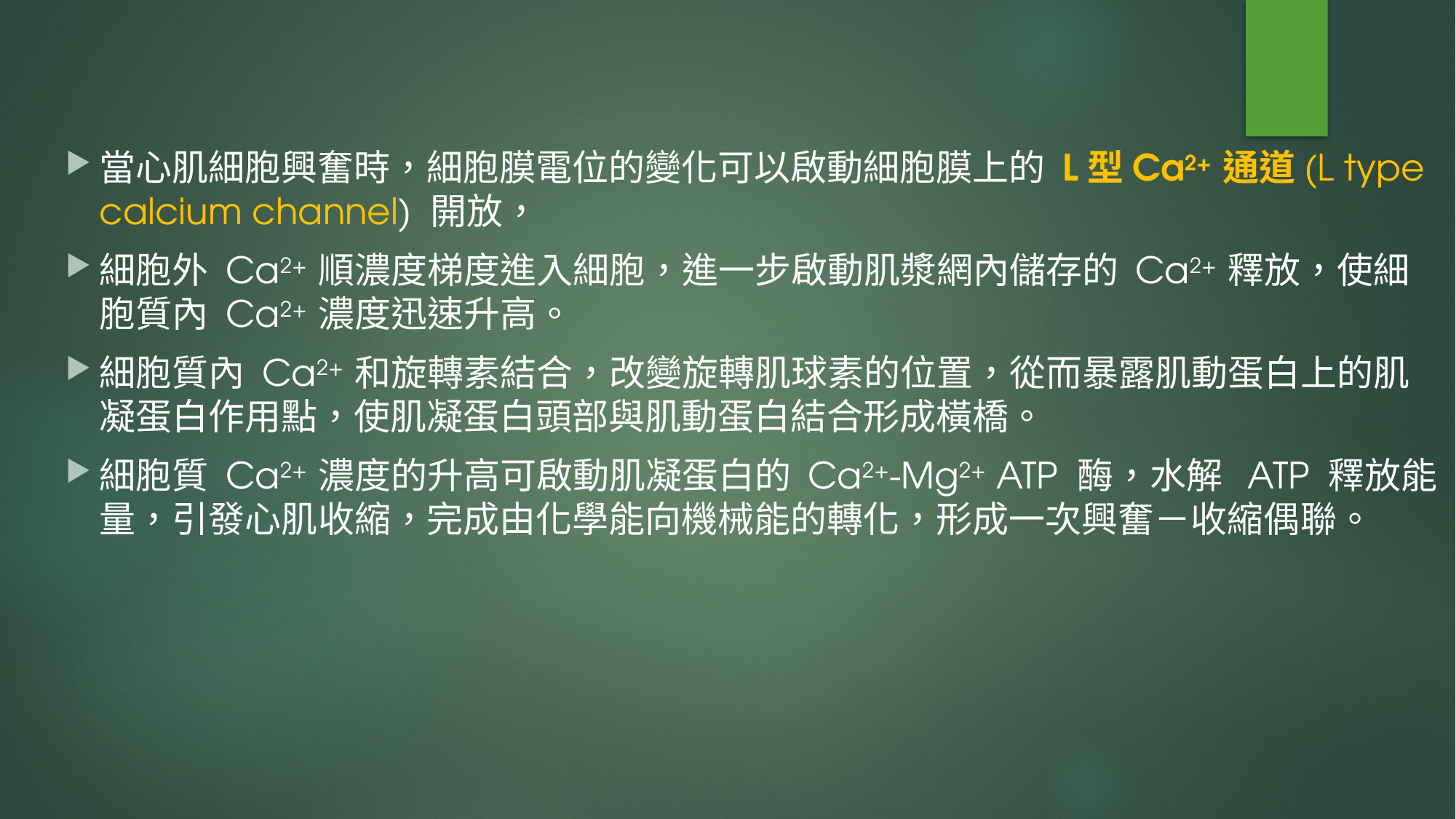

當心肌細胞興奮時，細胞膜電位的變化可以啟動細胞膜上的 L型Ca2+ 通道(L type calcium channel) 開放，
細胞外 Ca2+ 順濃度梯度進入細胞，進一步啟動肌漿網內儲存的 Ca2+ 釋放，使細胞質內 Ca2+ 濃度迅速升高。
細胞質內 Ca2+ 和旋轉素結合，改變旋轉肌球素的位置，從而暴露肌動蛋白上的肌凝蛋白作用點，使肌凝蛋白頭部與肌動蛋白結合形成橫橋。
細胞質 Ca2+ 濃度的升高可啟動肌凝蛋白的 Ca2+-Mg2+ ATP 酶，水解  ATP 釋放能量，引發心肌收縮，完成由化學能向機械能的轉化，形成一次興奮－收縮偶聯。